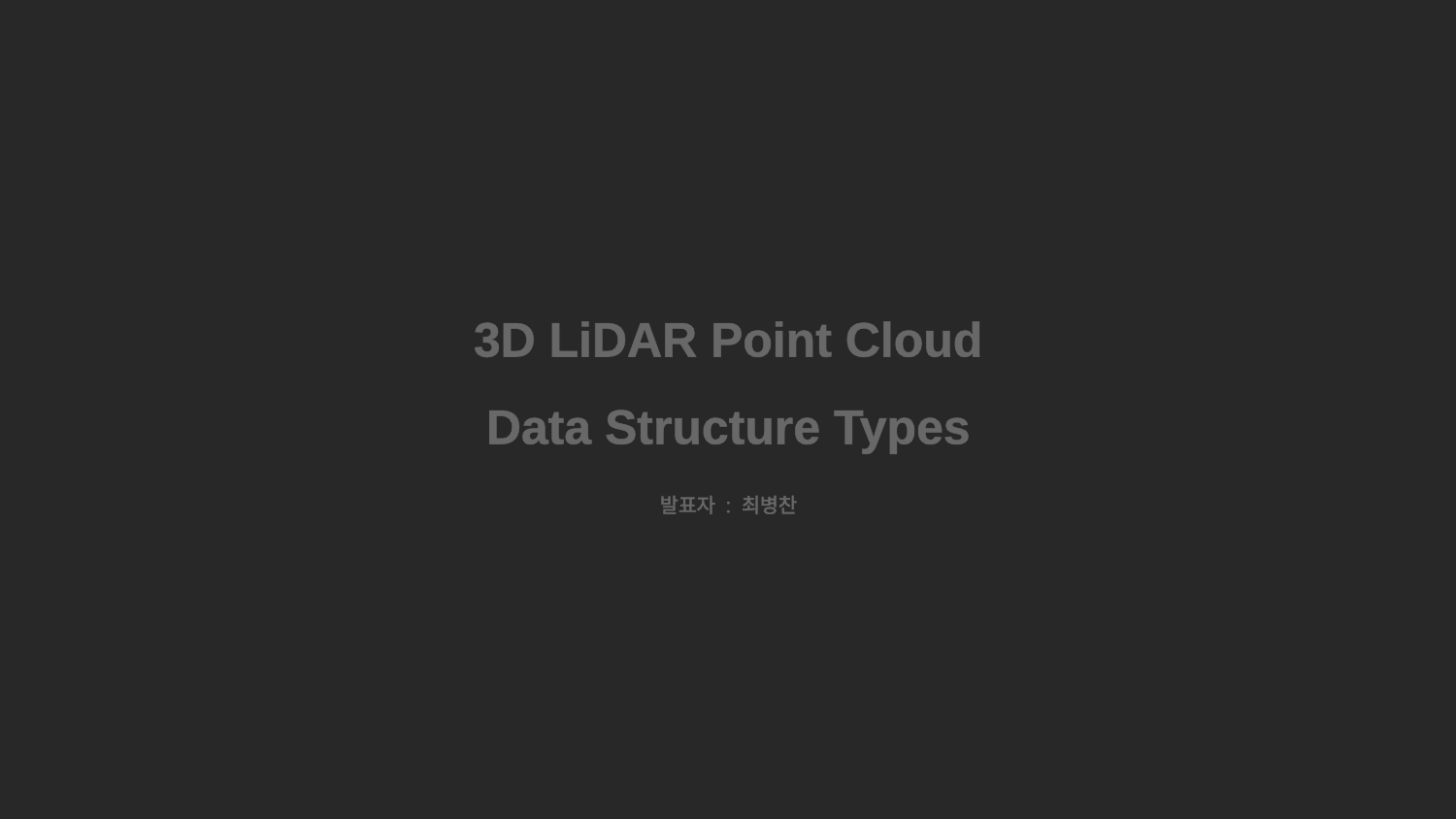

3D LiDAR Point Cloud
Data Structure Types
발표자 : 최병찬